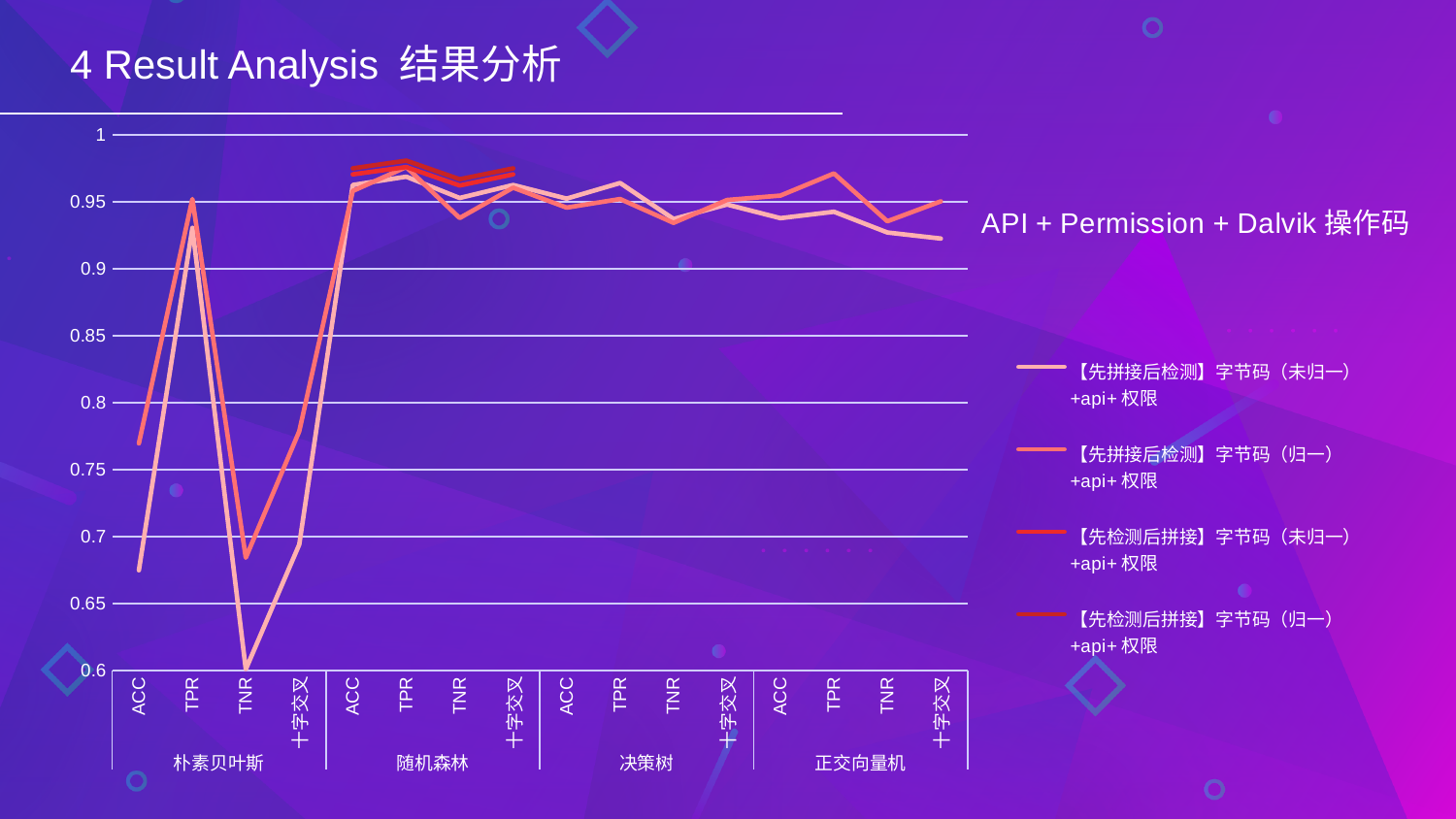

4 Result Analysis 结果分析

### Chart: API + Permission + Dalvik操作码

| Category | 【先拼接后检测】字节码（未归一）+api+权限 | 【先拼接后检测】字节码（归一）+api+权限 | 【先检测后拼接】字节码（未归一）+api+权限 | 【先检测后拼接】字节码（归一）+api+权限 |
|---|---|---|---|---|
| ACC | 0.6749 | 0.7697 | None | None |
| TPR | 0.9307 | 0.9522 | None | None |
| TNR | 0.6009 | 0.6843 | None | None |
| 十字交叉 | 0.6942 | 0.7788 | None | None |
| ACC | 0.9627 | 0.9582 | 0.9706 | 0.9751 |
| TPR | 0.9689 | 0.9761 | 0.9761 | 0.9809 |
| TNR | 0.953 | 0.938 | 0.9623 | 0.967 |
| 十字交叉 | 0.9627 | 0.9607 | 0.9706 | 0.9751 |
| ACC | 0.9525 | 0.9458 | None | None |
| TPR | 0.9642 | 0.9522 | None | None |
| TNR | 0.9373 | 0.9344 | None | None |
| 十字交叉 | 0.9481 | 0.9515 | None | None |
| ACC | 0.9379 | 0.9548 | None | None |
| TPR | 0.9427 | 0.9713 | None | None |
| TNR | 0.9272 | 0.9356 | None | None |
| 十字交叉 | 0.9227 | 0.9505 | None | None |